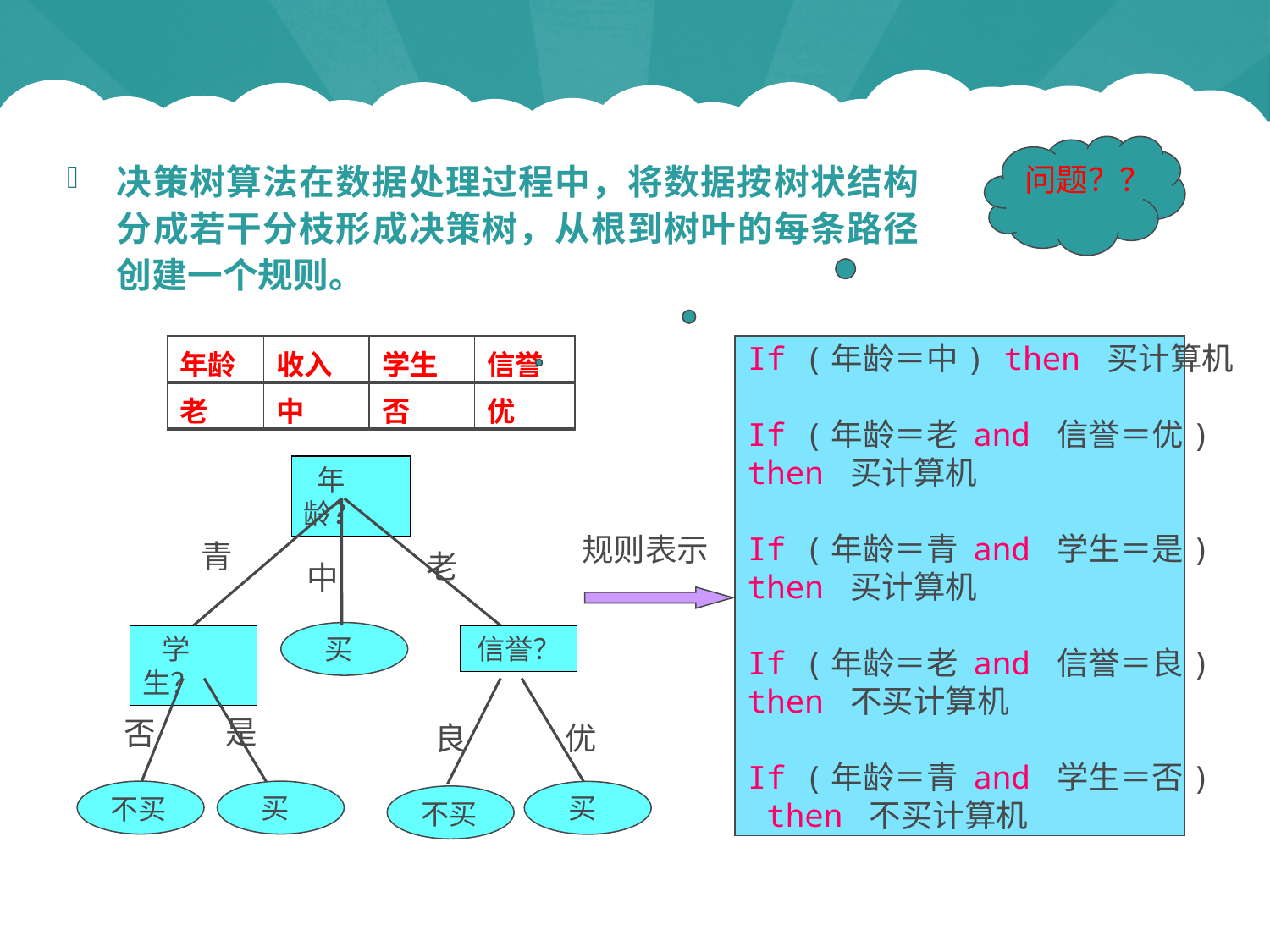

问题？？
决策树算法在数据处理过程中，将数据按树状结构分成若干分枝形成决策树，从根到树叶的每条路径创建一个规则。
If (年龄＝中) then 买计算机

If (年龄＝老 and 信誉＝优)
then 买计算机

If (年龄＝青 and 学生＝是)
then 买计算机

If (年龄＝老 and 信誉＝良)
then 不买计算机

If (年龄＝青 and 学生＝否)
 then 不买计算机
| 年龄 | 收入 | 学生 | 信誉 |
| --- | --- | --- | --- |
| 老 | 中 | 否 | 优 |
 年龄？

青
老
中

买
  学生？
信誉？

是
否
良
优

不买

不买

买

买
规则表示